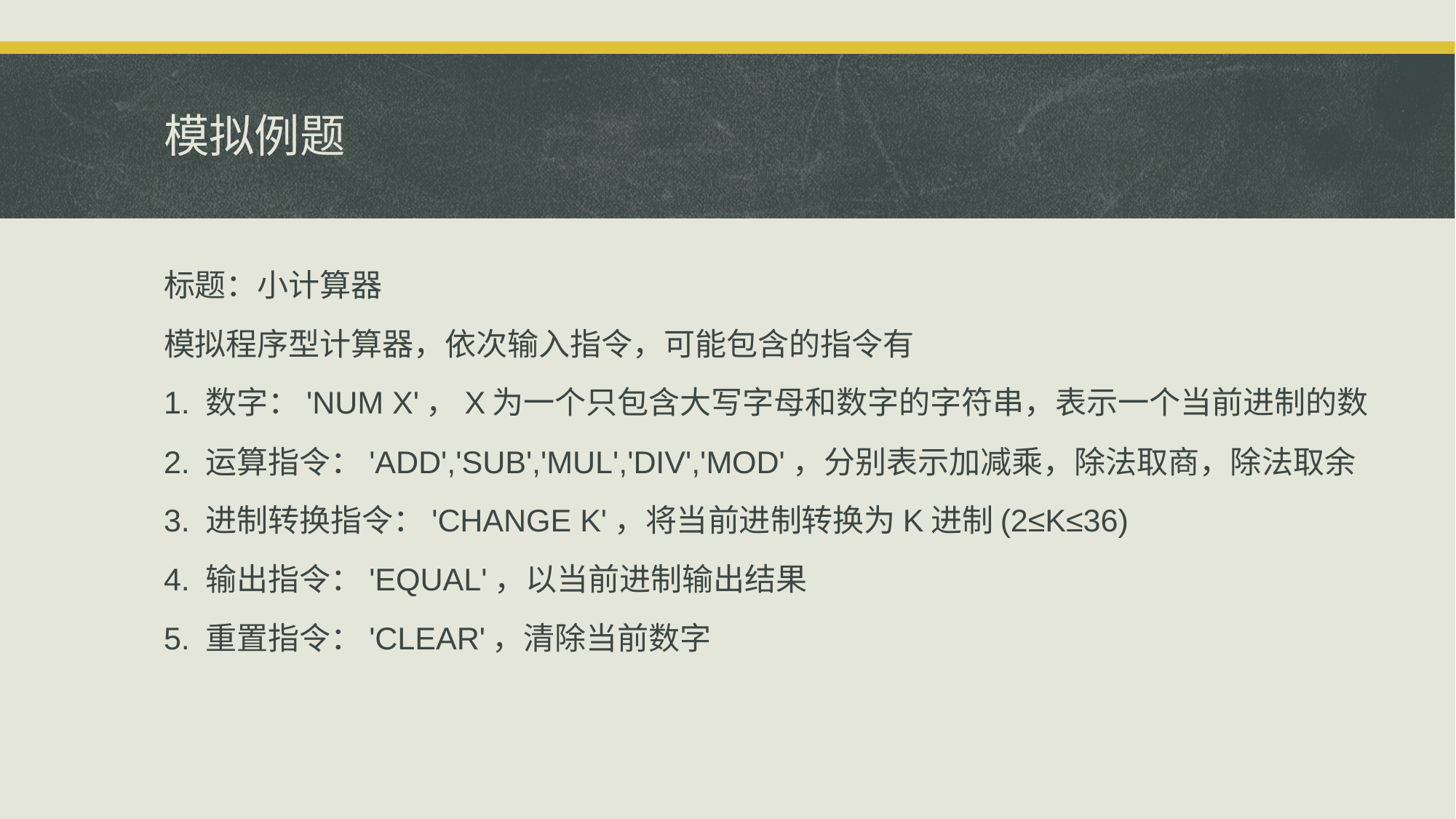

# 模拟例题
标题：小计算器
模拟程序型计算器，依次输入指令，可能包含的指令有
1. 数字：'NUM X'，X为一个只包含大写字母和数字的字符串，表示一个当前进制的数
2. 运算指令：'ADD','SUB','MUL','DIV','MOD'，分别表示加减乘，除法取商，除法取余
3. 进制转换指令：'CHANGE K'，将当前进制转换为K进制(2≤K≤36)
4. 输出指令：'EQUAL'，以当前进制输出结果
5. 重置指令：'CLEAR'，清除当前数字